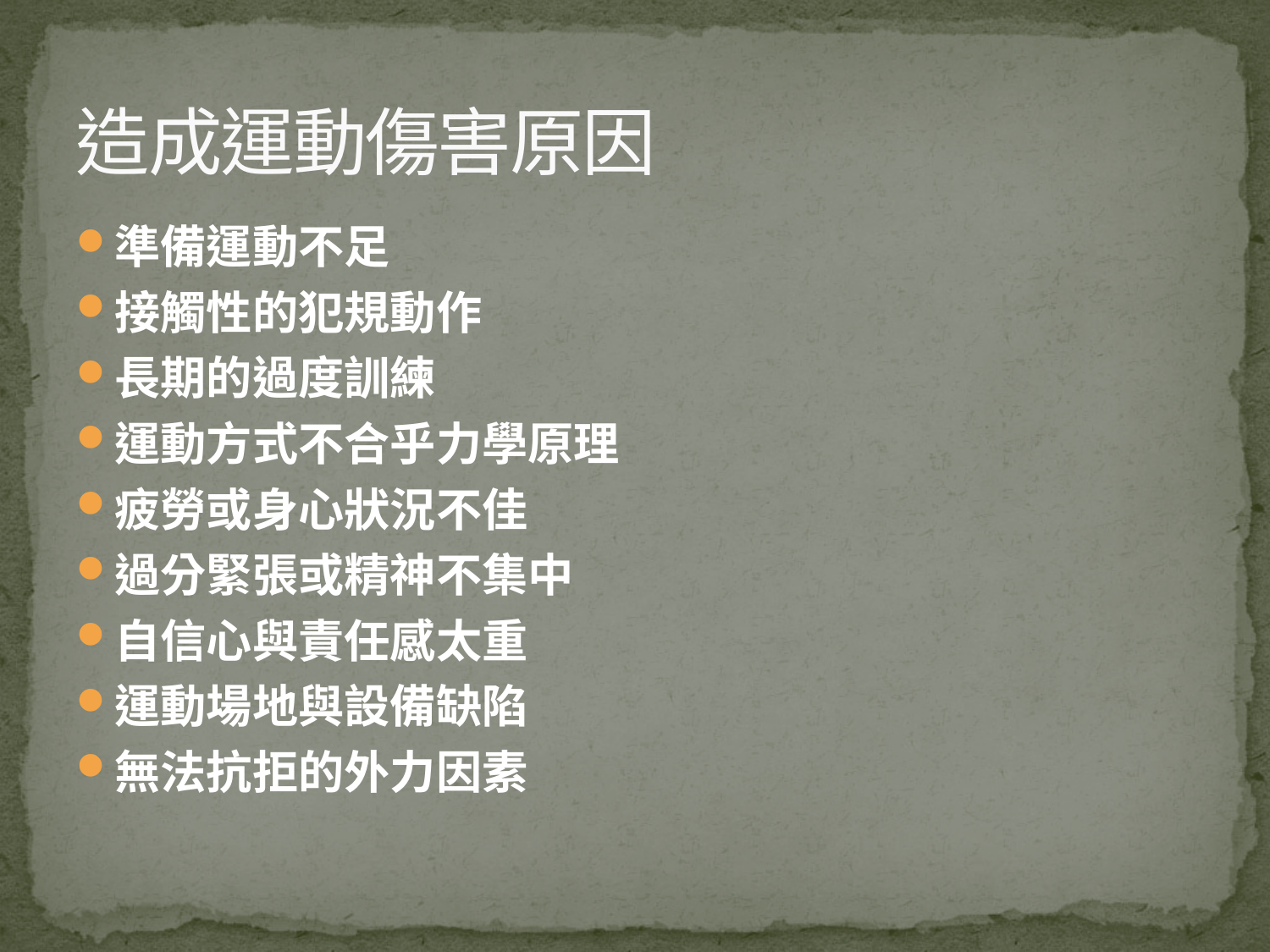

# 造成運動傷害原因
準備運動不足
接觸性的犯規動作
長期的過度訓練
運動方式不合乎力學原理
疲勞或身心狀況不佳
過分緊張或精神不集中
自信心與責任感太重
運動場地與設備缺陷
無法抗拒的外力因素